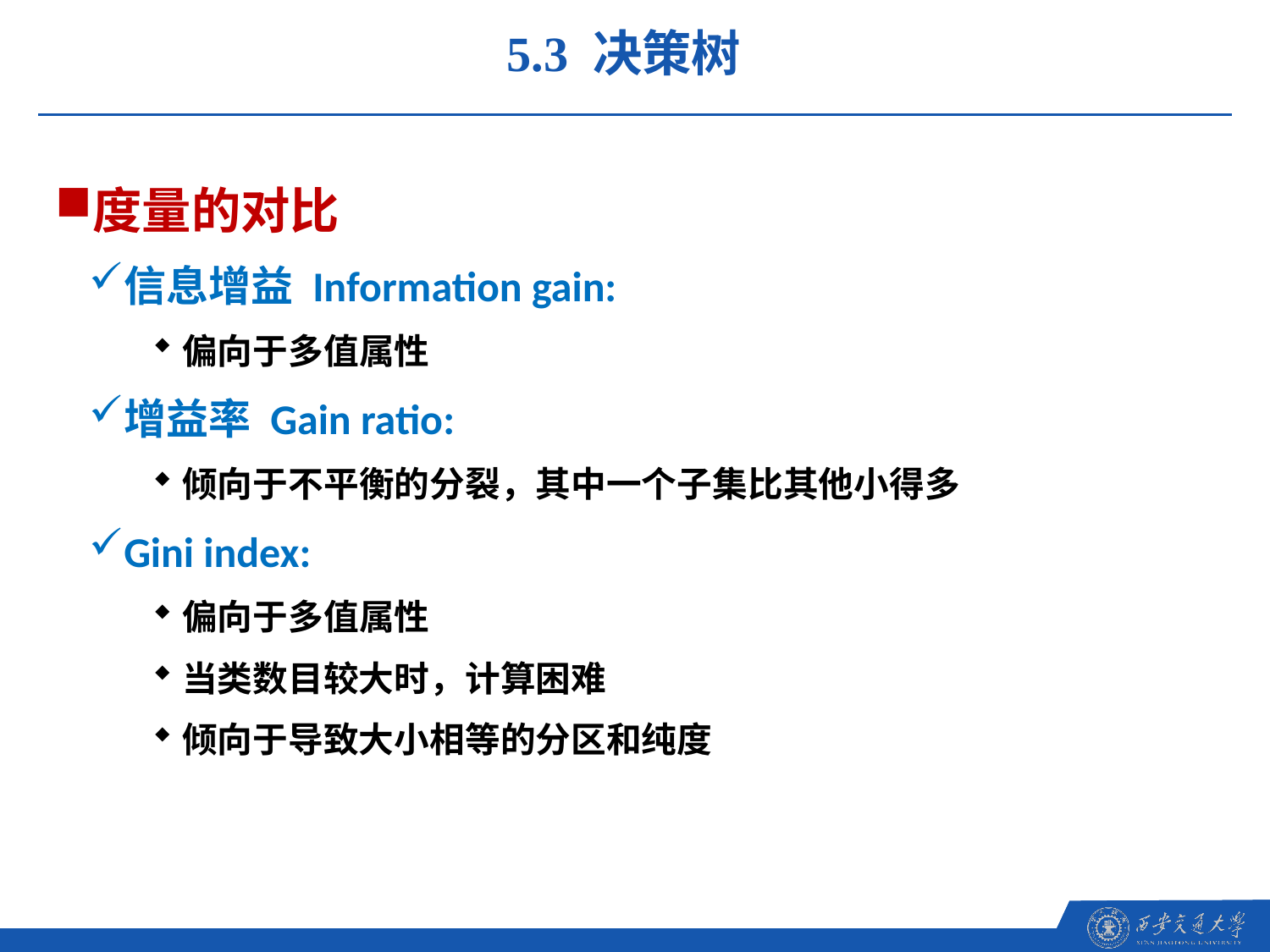

5.3 决策树

度量的对比
信息增益 Information gain:
偏向于多值属性
增益率 Gain ratio:
倾向于不平衡的分裂，其中一个子集比其他小得多
Gini index:
偏向于多值属性
当类数目较大时，计算困难
倾向于导致大小相等的分区和纯度